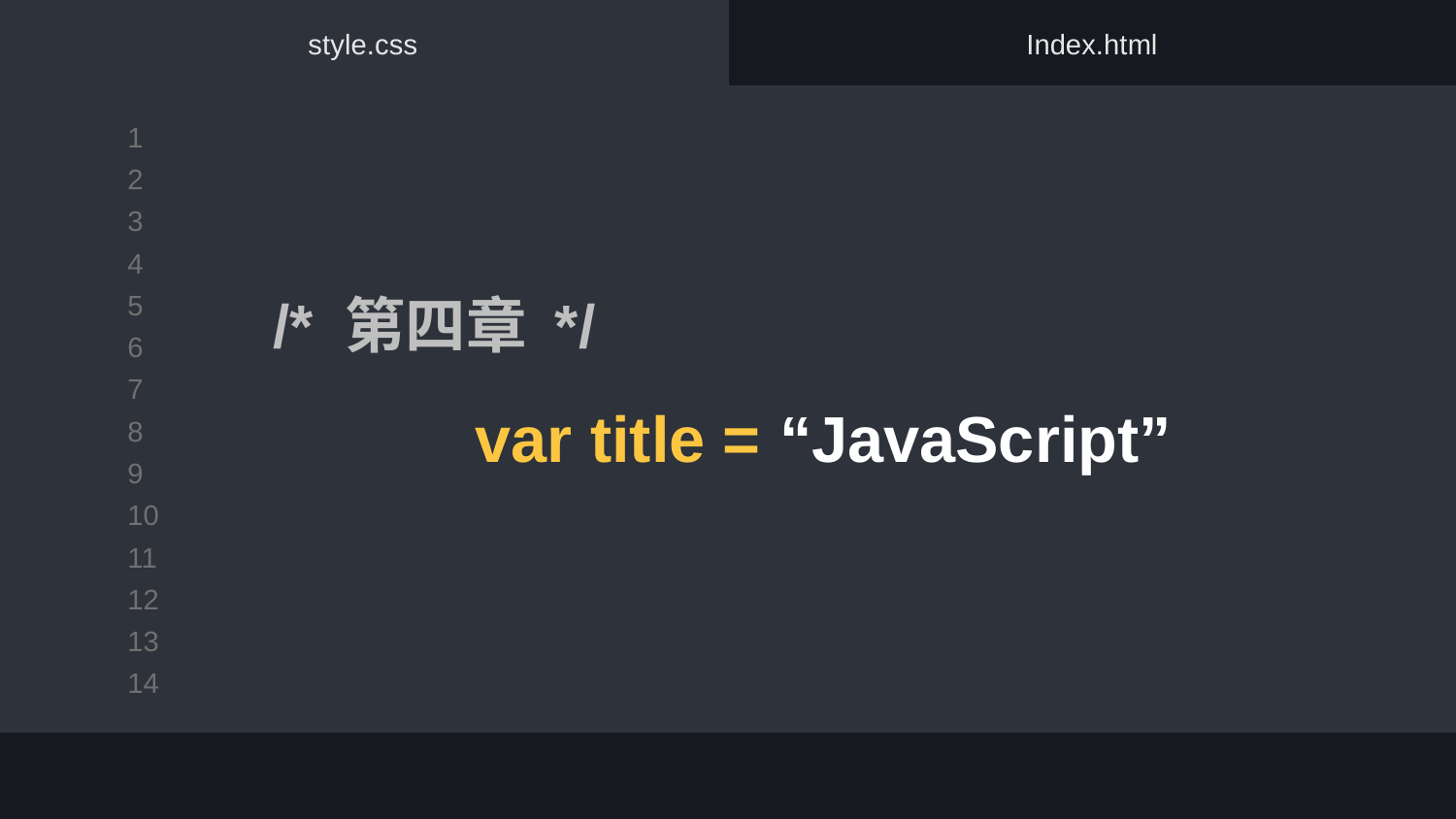

style.css
Index.html
/* 第四章 */
var title = “JavaScript”